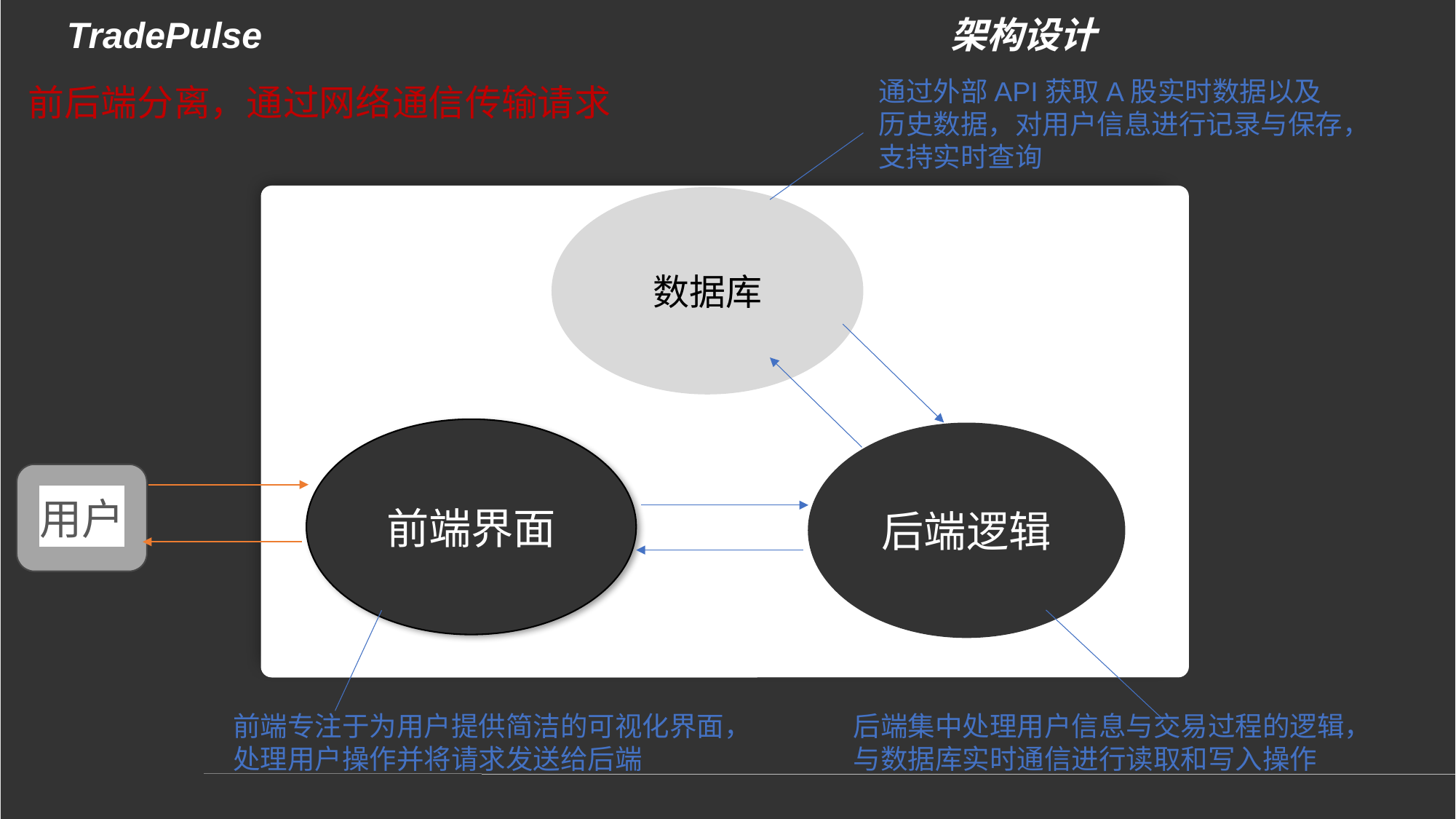

TradePulse 			                                           架构设计
通过外部API获取A股实时数据以及历史数据，对用户信息进行记录与保存，支持实时查询
前后端分离，通过网络通信传输请求

数据库
前端界面
后端逻辑
用户
前端专注于为用户提供简洁的可视化界面，处理用户操作并将请求发送给后端
后端集中处理用户信息与交易过程的逻辑，与数据库实时通信进行读取和写入操作